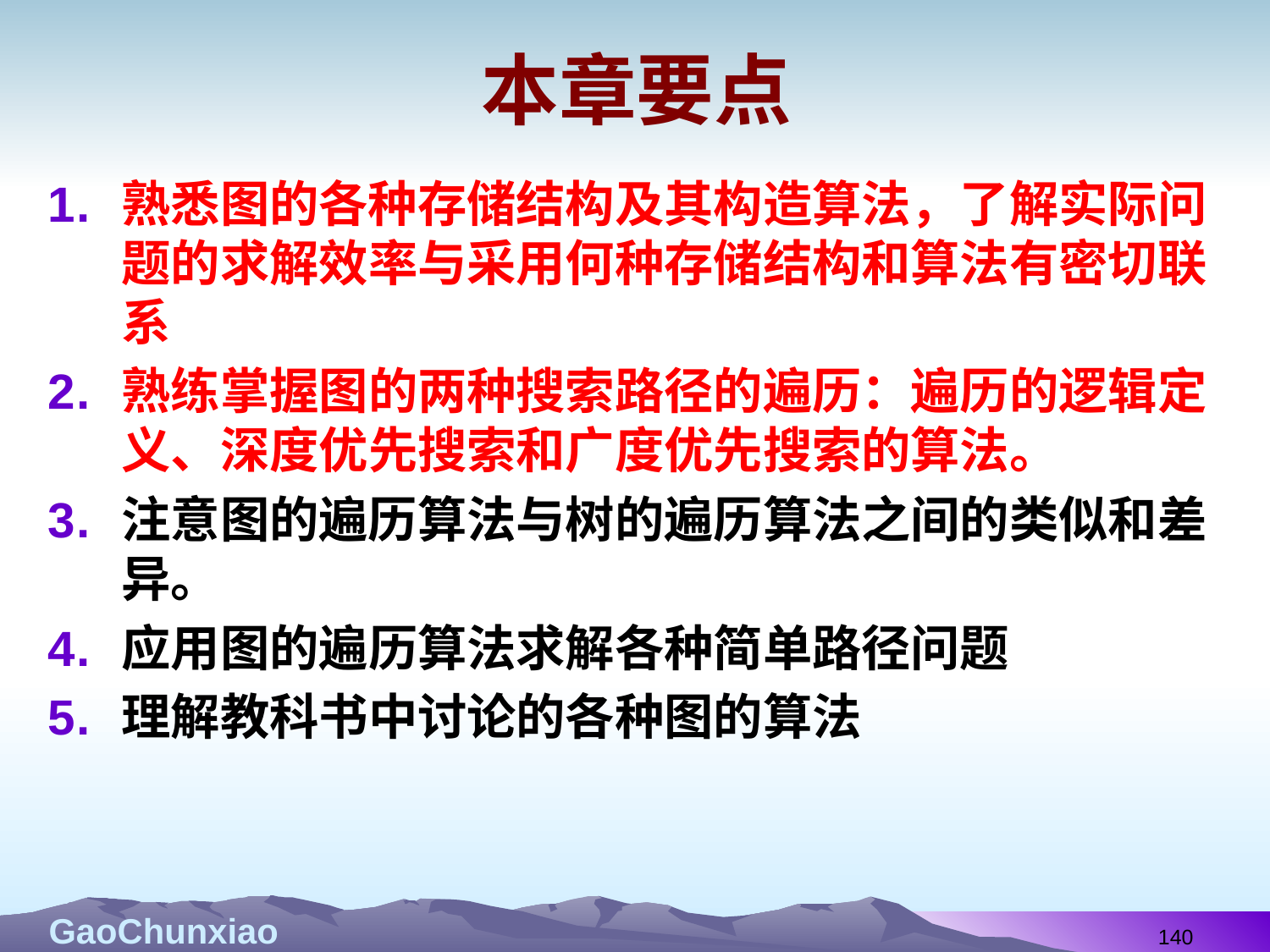

# 本章要点
熟悉图的各种存储结构及其构造算法，了解实际问题的求解效率与采用何种存储结构和算法有密切联系
熟练掌握图的两种搜索路径的遍历：遍历的逻辑定义、深度优先搜索和广度优先搜索的算法。
注意图的遍历算法与树的遍历算法之间的类似和差异。
应用图的遍历算法求解各种简单路径问题
理解教科书中讨论的各种图的算法
140